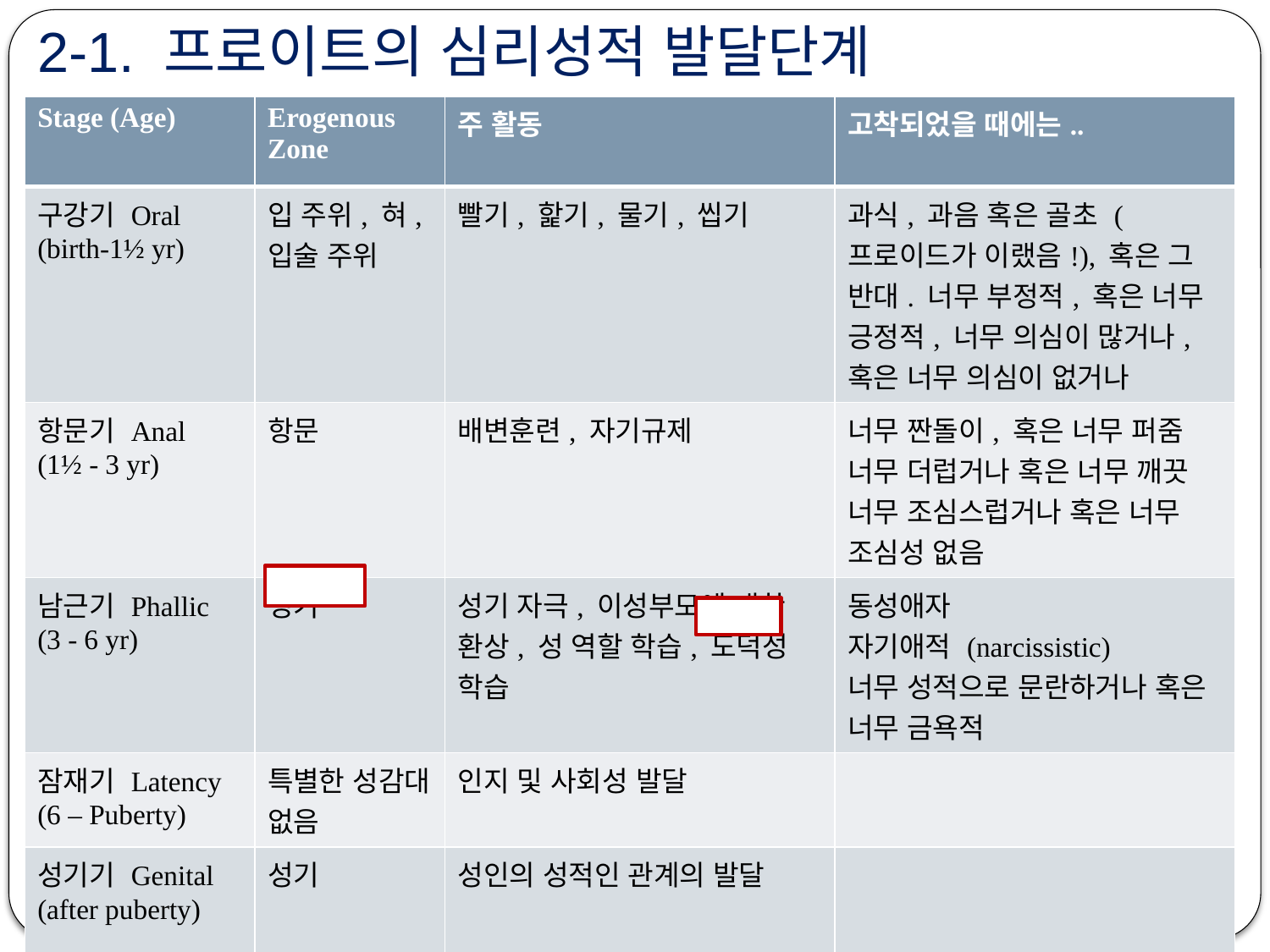

# 2-1. 프로이트의 심리성적 발달단계
| Stage (Age) | Erogenous Zone | 주 활동 | 고착되었을 때에는.. |
| --- | --- | --- | --- |
| 구강기 Oral (birth-1½ yr) | 입 주위, 혀, 입술 주위 | 빨기, 핥기, 물기, 씹기 | 과식, 과음 혹은 골초 (프로이드가 이랬음!), 혹은 그 반대. 너무 부정적, 혹은 너무 긍정적, 너무 의심이 많거나, 혹은 너무 의심이 없거나 |
| 항문기 Anal (1½ - 3 yr) | 항문 | 배변훈련, 자기규제 | 너무 짠돌이, 혹은 너무 퍼줌 너무 더럽거나 혹은 너무 깨끗 너무 조심스럽거나 혹은 너무 조심성 없음 |
| 남근기 Phallic (3 - 6 yr) | 성기 | 성기 자극, 이성부모에 대한 환상, 성 역할 학습, 도덕성 학습 | 동성애자 자기애적 (narcissistic) 너무 성적으로 문란하거나 혹은 너무 금욕적 |
| 잠재기 Latency (6 – Puberty) | 특별한 성감대 없음 | 인지 및 사회성 발달 |  |
| 성기기 Genital (after puberty) | 성기 | 성인의 성적인 관계의 발달 |  |